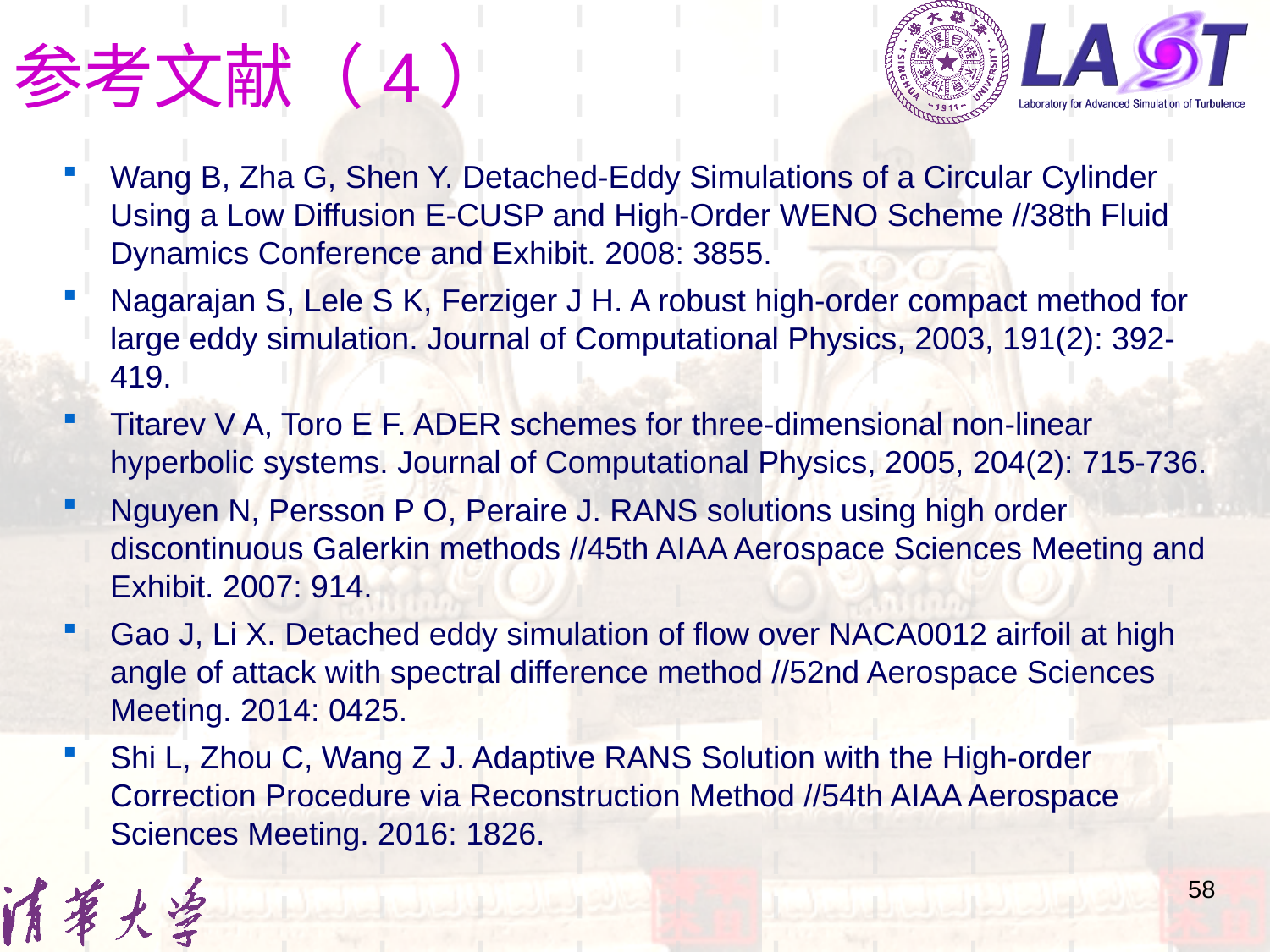

# 参考文献（4）
Wang B, Zha G, Shen Y. Detached-Eddy Simulations of a Circular Cylinder Using a Low Diffusion E-CUSP and High-Order WENO Scheme //38th Fluid Dynamics Conference and Exhibit. 2008: 3855.
Nagarajan S, Lele S K, Ferziger J H. A robust high-order compact method for large eddy simulation. Journal of Computational Physics, 2003, 191(2): 392-419.
Titarev V A, Toro E F. ADER schemes for three-dimensional non-linear hyperbolic systems. Journal of Computational Physics, 2005, 204(2): 715-736.
Nguyen N, Persson P O, Peraire J. RANS solutions using high order discontinuous Galerkin methods //45th AIAA Aerospace Sciences Meeting and Exhibit. 2007: 914.
Gao J, Li X. Detached eddy simulation of flow over NACA0012 airfoil at high angle of attack with spectral difference method //52nd Aerospace Sciences Meeting. 2014: 0425.
Shi L, Zhou C, Wang Z J. Adaptive RANS Solution with the High-order Correction Procedure via Reconstruction Method //54th AIAA Aerospace Sciences Meeting. 2016: 1826.

58